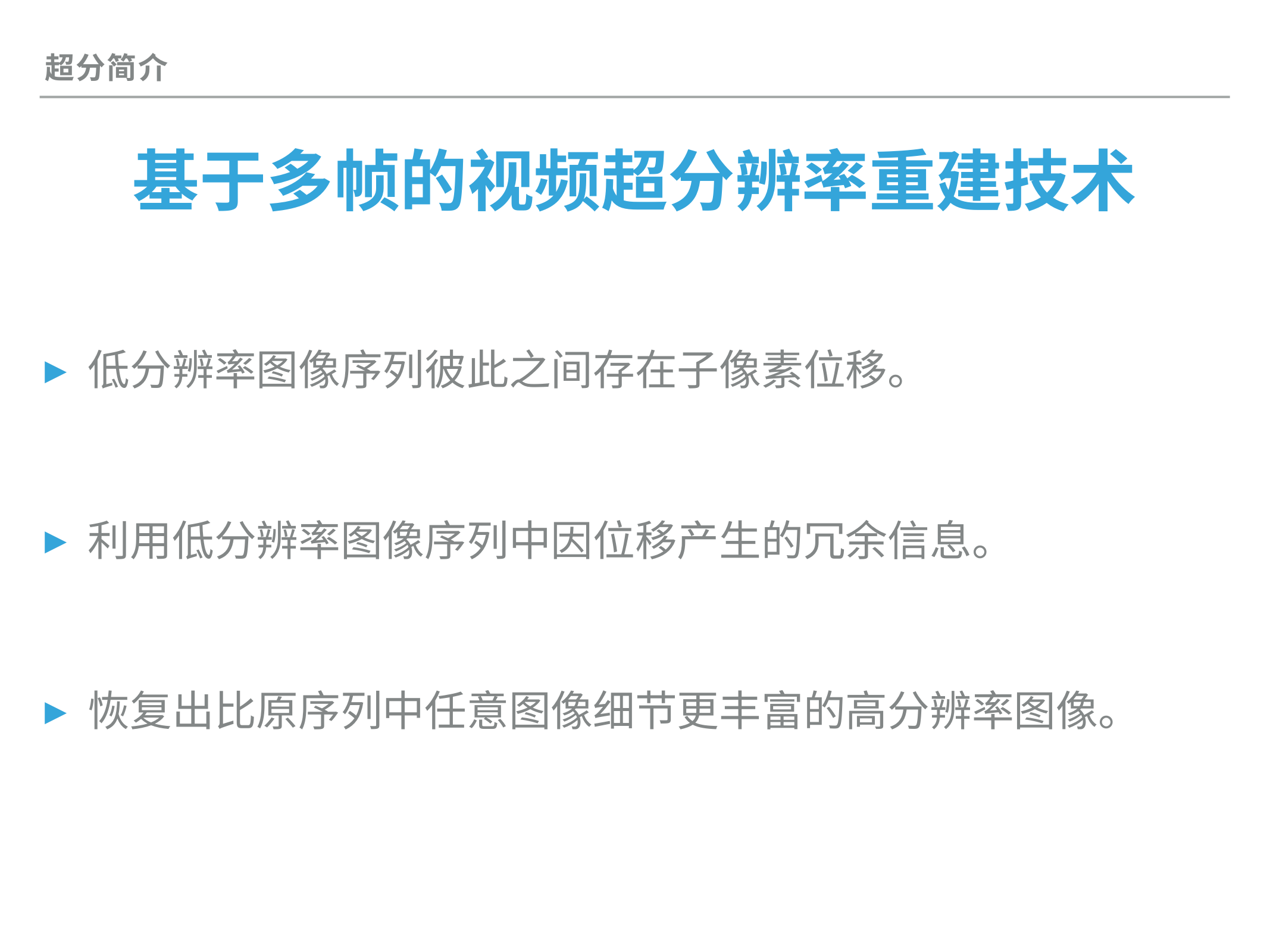

超分简介
基于多帧的视频超分辨率重建技术
低分辨率图像序列彼此之间存在子像素位移。

利用低分辨率图像序列中因位移产生的冗余信息。

恢复出比原序列中任意图像细节更丰富的高分辨率图像。